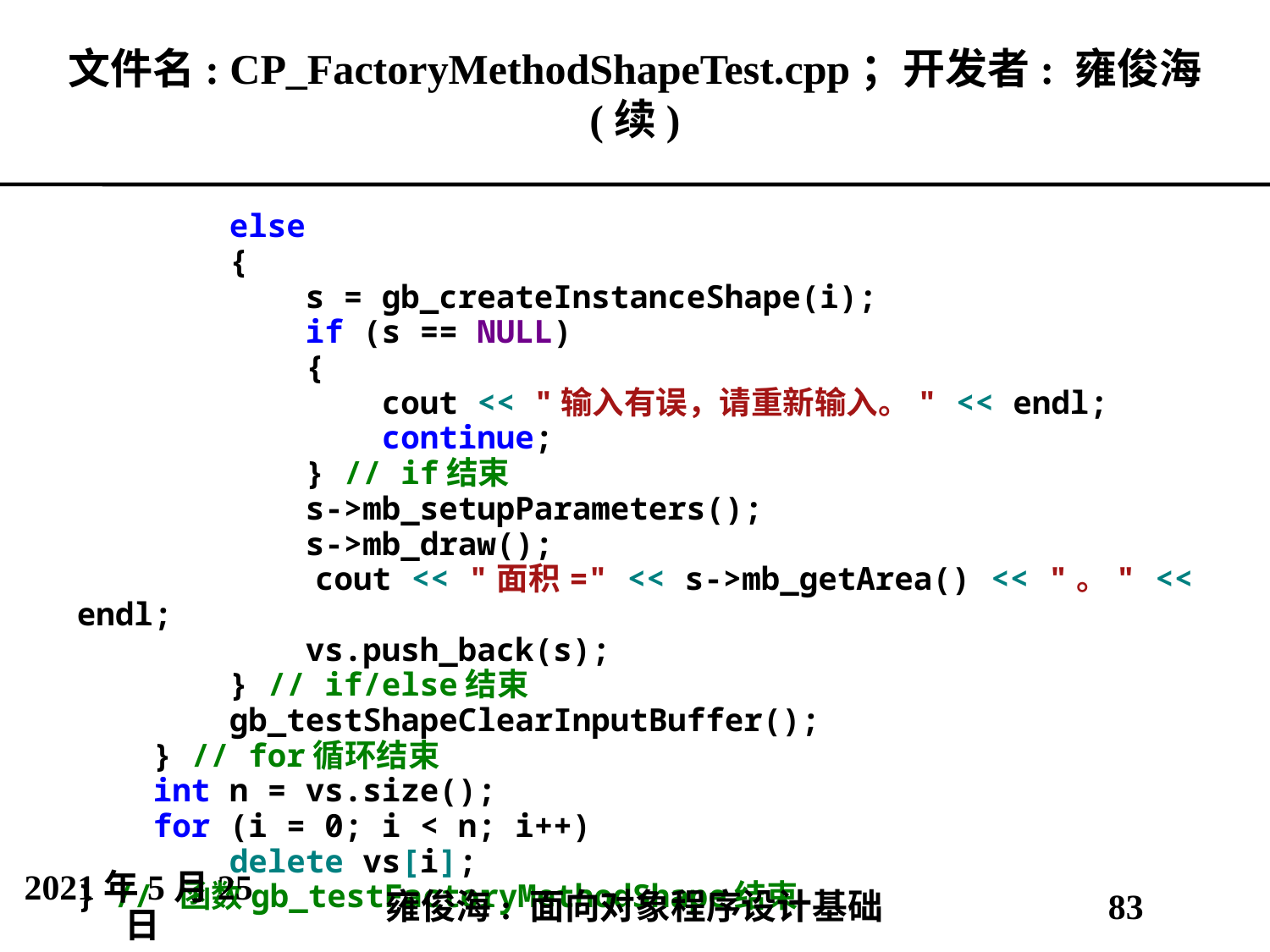

# 文件名: CP_FactoryMethodShapeTest.cpp；开发者: 雍俊海 (续)

        else
        {
            s = gb_createInstanceShape(i);
            if (s == NULL)
            {
                cout << "输入有误，请重新输入。" << endl;
                continue;
            } // if结束
            s->mb_setupParameters();
            s->mb_draw();
            cout << "面积=" << s->mb_getArea() << "。" << endl;
            vs.push_back(s);
        } // if/else结束
        gb_testShapeClearInputBuffer();
    } // for循环结束
    int n = vs.size();
    for (i = 0; i < n; i++)
        delete vs[i];
} // 函数gb_testFactoryMethodShape结束
2021年5月25日
雍俊海: 面向对象程序设计基础
83